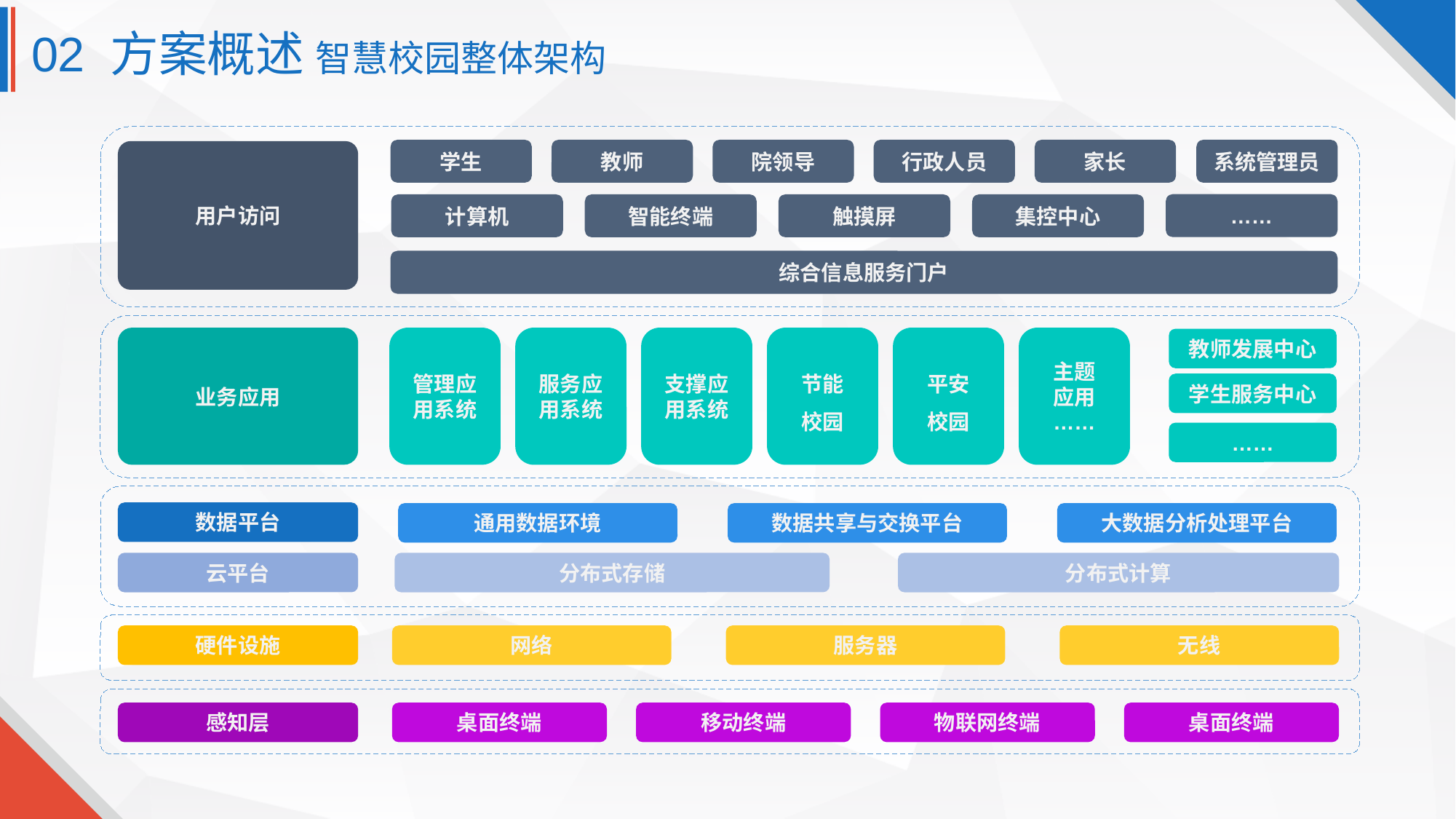

02 方案概述 智慧校园整体架构

学生
教师
院领导
行政人员
家长
系统管理员
用户访问
……
计算机
智能终端
触摸屏
集控中心

综合信息服务门户

管理应用系统
服务应用系统
支撑应用系统
节能
校园
平安
校园
主题
应用
……
业务应用
教师发展中心
学生服务中心
……

数据平台
通用数据环境
数据共享与交换平台
大数据分析处理平台

云平台
分布式存储
分布式计算

硬件设施
网络
服务器
无线

感知层
桌面终端
移动终端
物联网终端
桌面终端